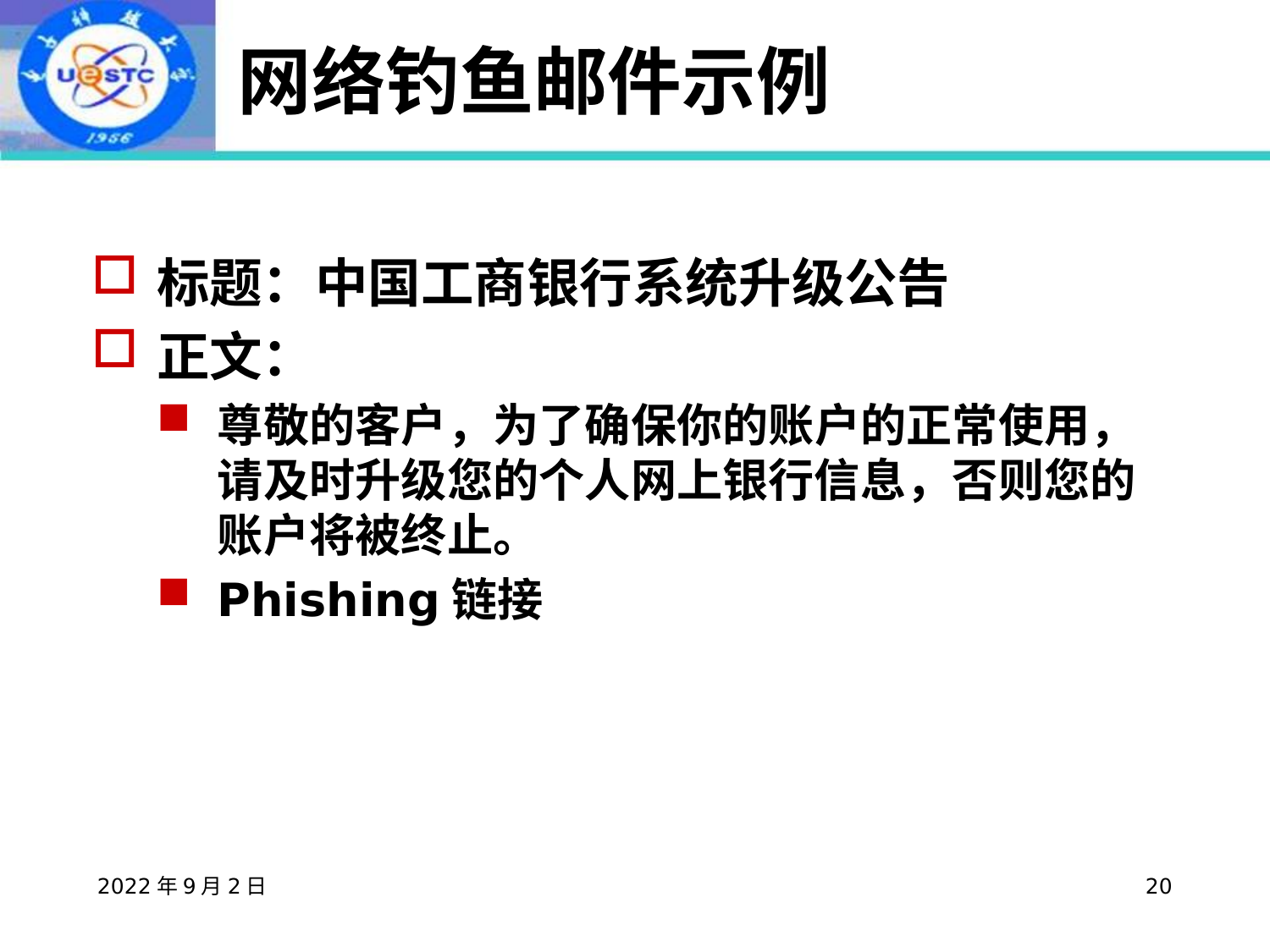

# 网络钓鱼邮件示例
标题：中国工商银行系统升级公告
正文：
尊敬的客户，为了确保你的账户的正常使用，请及时升级您的个人网上银行信息，否则您的账户将被终止。
Phishing链接
2022年9月2日
20